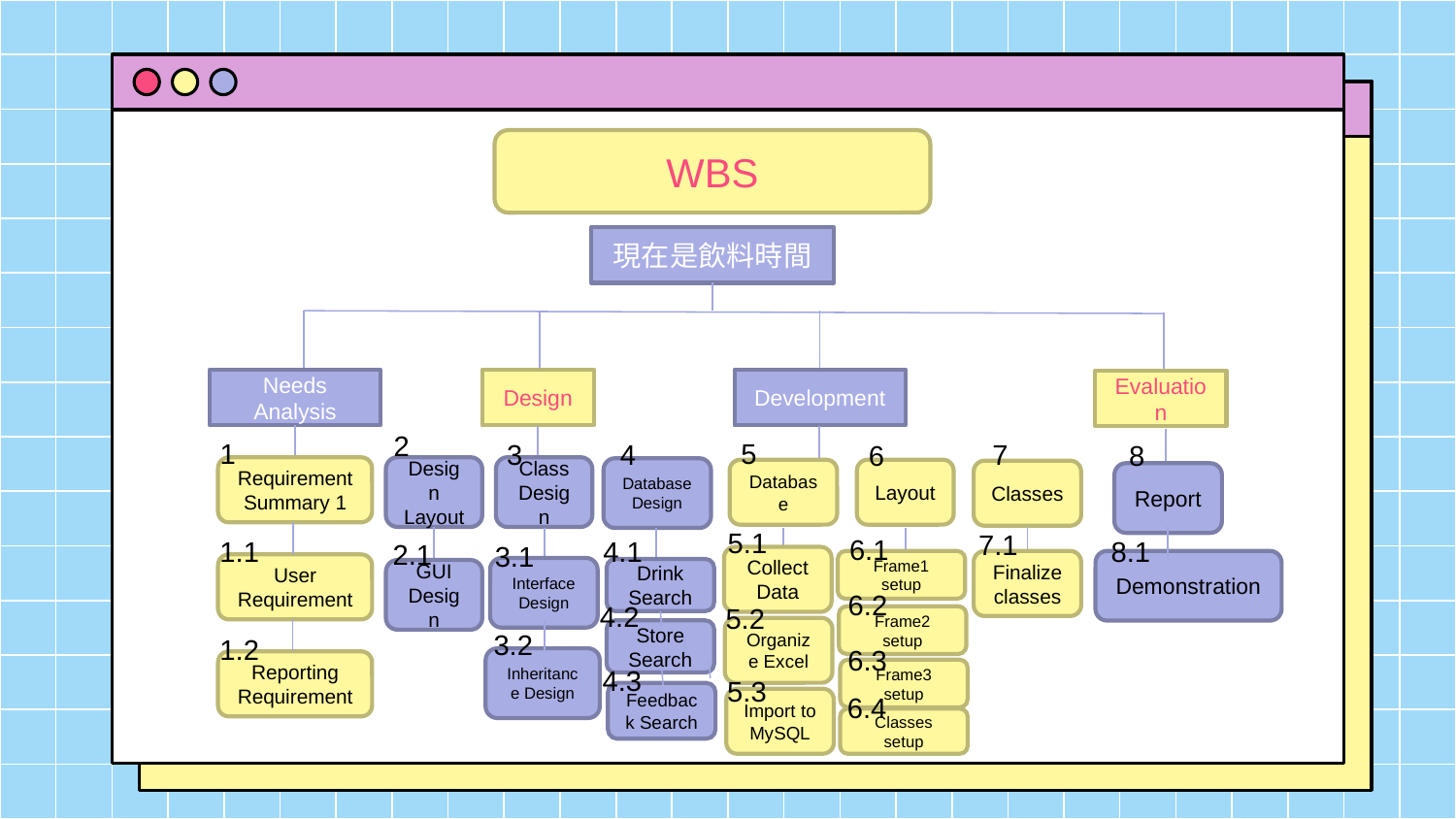

WBS
現在是飲料時間
Needs Analysis
Design
Development
Evaluation
2
5
1
7
4
3
6
8
Class Design
Requirement Summary 1
Design Layout
Database Design
Database
Layout
Classes
Report
5.1
7.1
6.1
4.1
8.1
1.1
2.1
3.1
Collect Data
Frame1 setup
Finalize classes
Demonstration
User Requirement
Interface Design
Drink Search
GUI Design
6.2
4.2
5.2
Frame2 setup
Organize Excel
3.2
Store Search
1.2
6.3
Inheritance Design
Reporting Requirement
4.3
Frame3 setup
5.3
Feedback Search
6.4
Import to MySQL
Classes setup